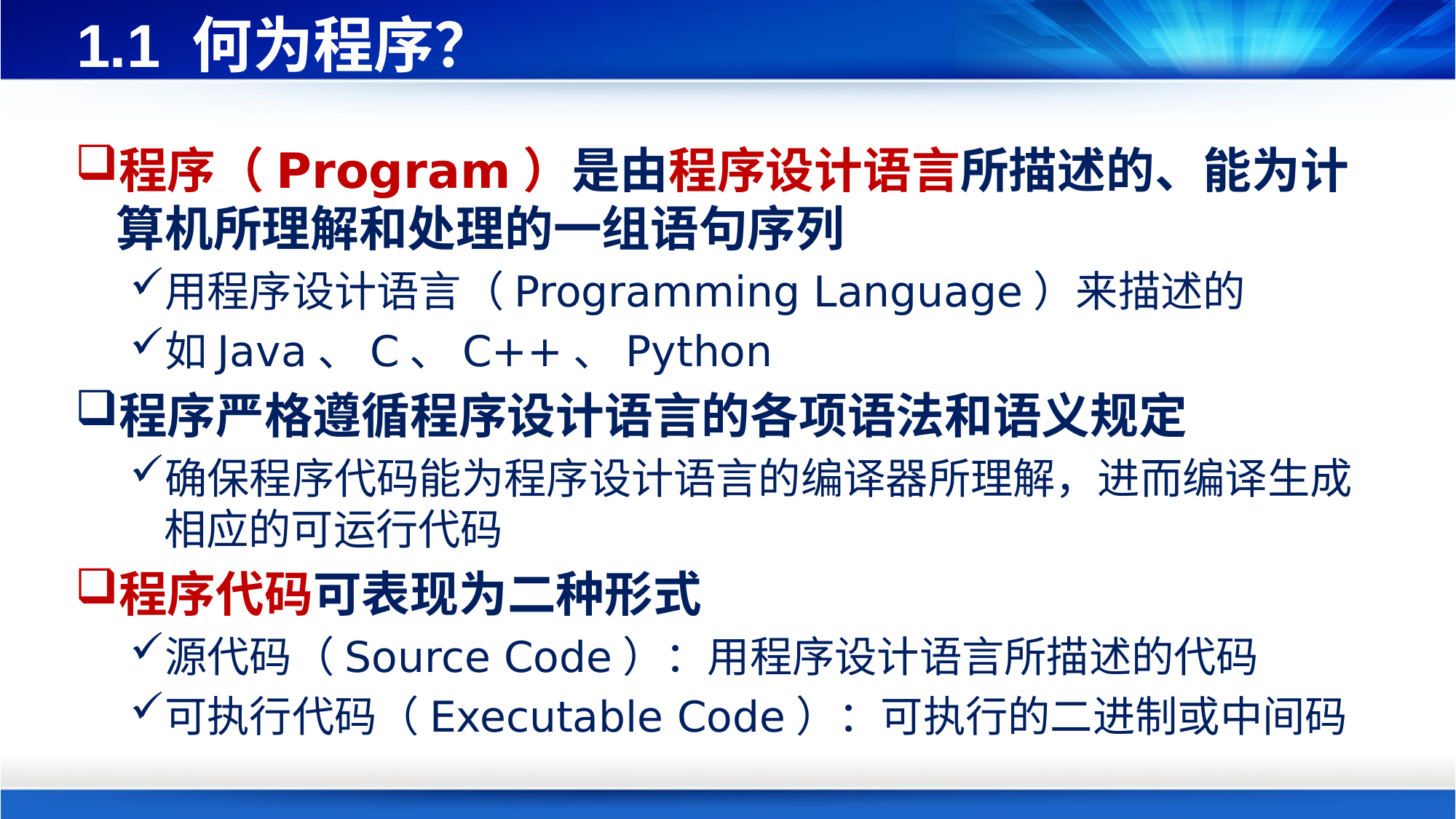

# 1.1 何为程序？
程序（Program）是由程序设计语言所描述的、能为计算机所理解和处理的一组语句序列
用程序设计语言（Programming Language）来描述的
如Java、C、C++、Python
程序严格遵循程序设计语言的各项语法和语义规定
确保程序代码能为程序设计语言的编译器所理解，进而编译生成相应的可运行代码
程序代码可表现为二种形式
源代码（Source Code）：用程序设计语言所描述的代码
可执行代码（Executable Code）：可执行的二进制或中间码